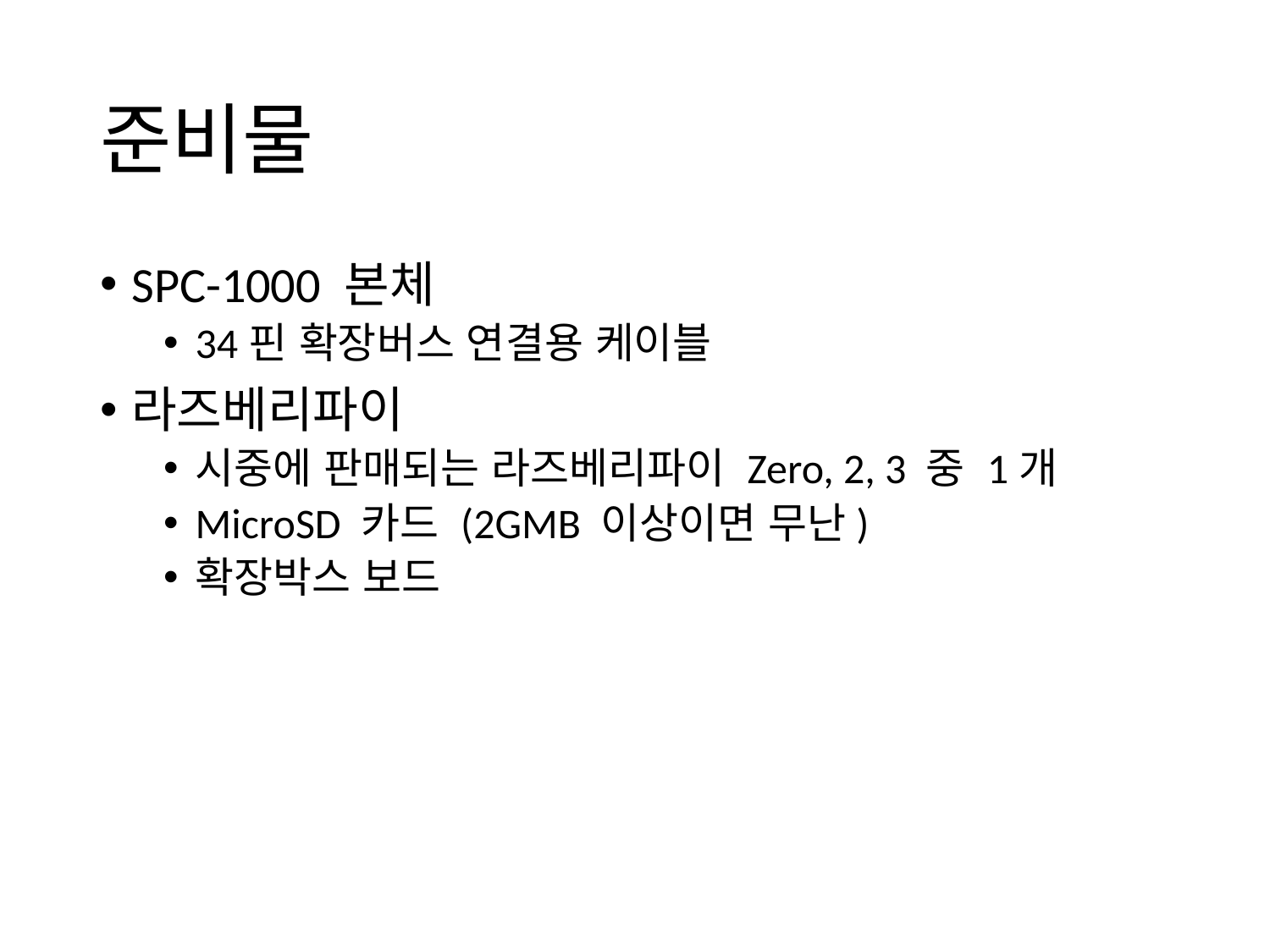

# 준비물
SPC-1000 본체
34핀 확장버스 연결용 케이블
라즈베리파이
시중에 판매되는 라즈베리파이 Zero, 2, 3 중 1개
MicroSD 카드 (2GMB 이상이면 무난)
확장박스 보드